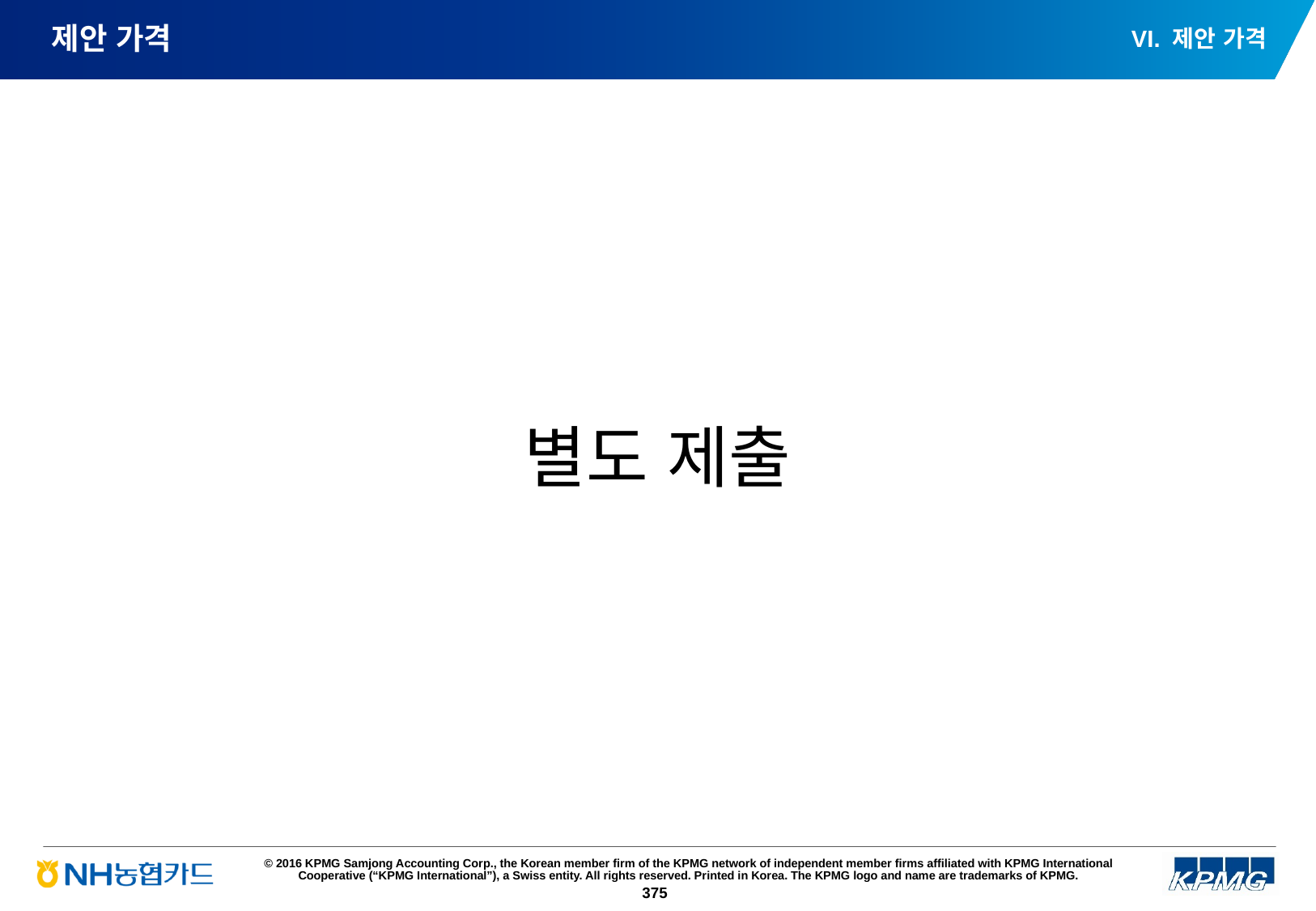

VI. 제안 가격
# 제안 가격

별도 제출